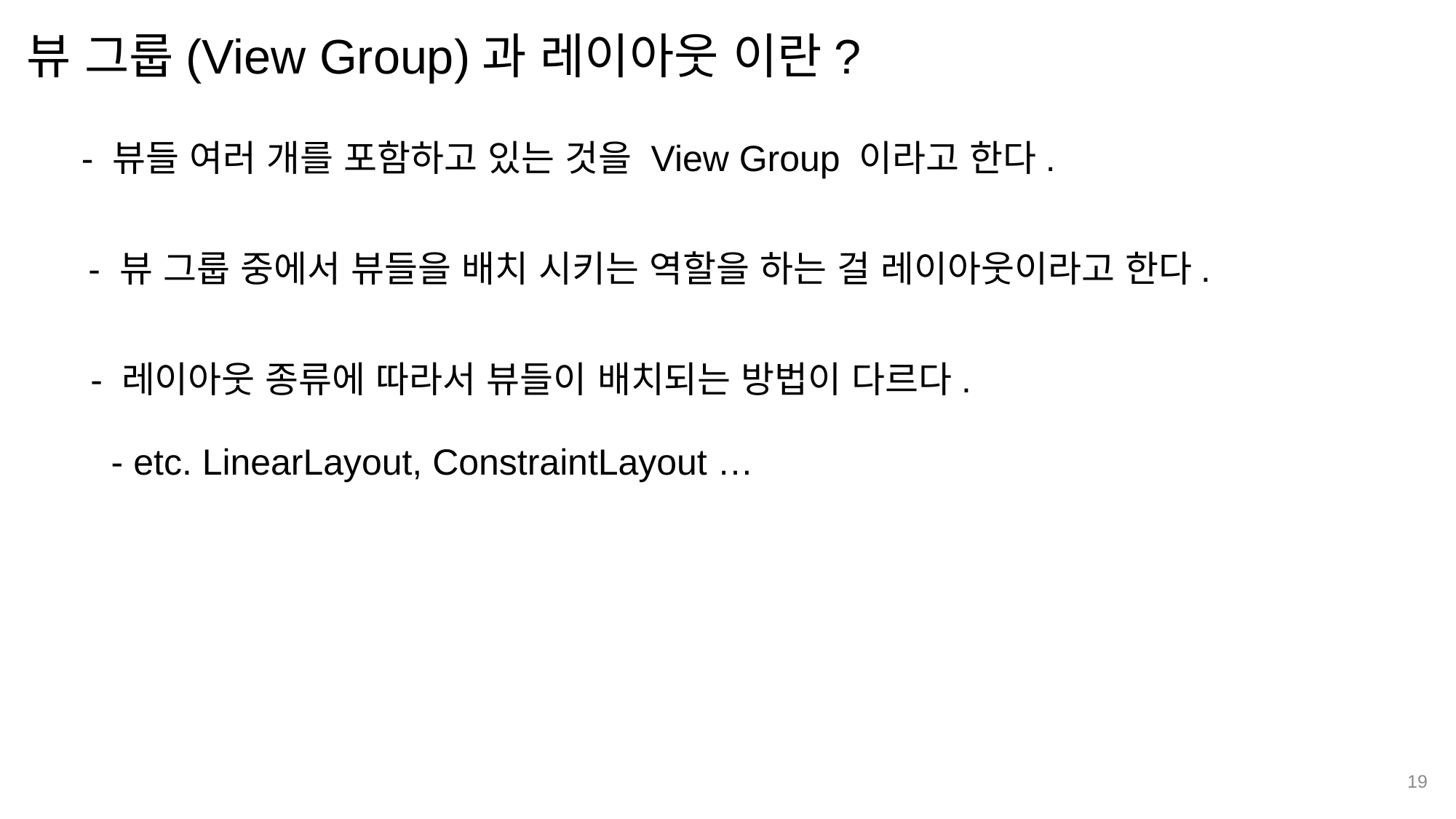

뷰 그룹(View Group)과 레이아웃 이란?
나눔스퀘어OTF ExtraBold
- 뷰들 여러 개를 포함하고 있는 것을 View Group 이라고 한다.
나눔스퀘어OTF Bold
나눔스퀘어OTF
- 뷰 그룹 중에서 뷰들을 배치 시키는 역할을 하는 걸 레이아웃이라고 한다.
나눔스퀘어
나눔스퀘어 Light
- 레이아웃 종류에 따라서 뷰들이 배치되는 방법이 다르다.
나눔스퀘어 Light
- etc. LinearLayout, ConstraintLayout …
나눔스퀘어OTF

19